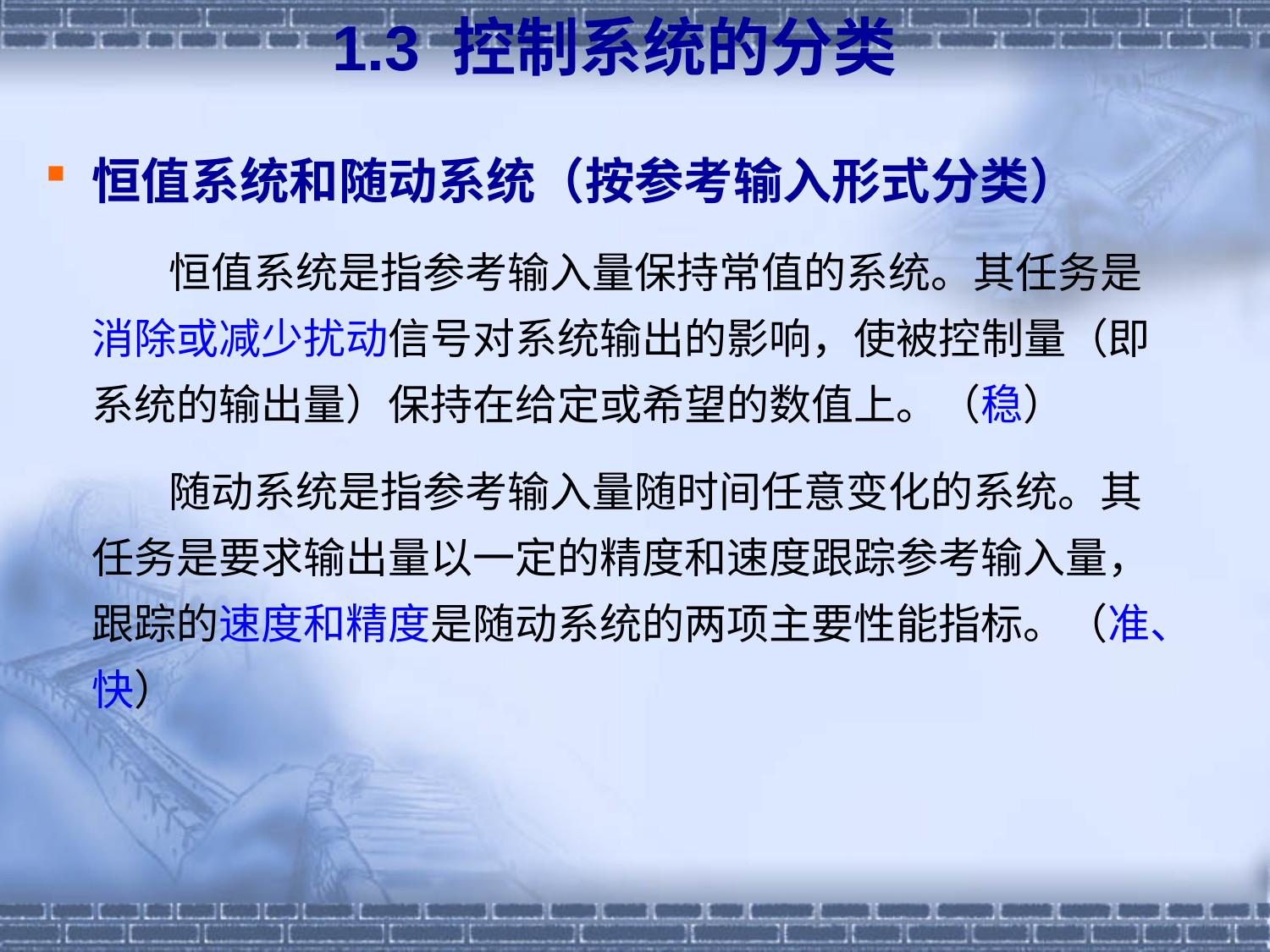

1.3 控制系统的分类
恒值系统和随动系统（按参考输入形式分类）
            恒值系统是指参考输入量保持常值的系统。其任务是消除或减少扰动信号对系统输出的影响，使被控制量（即系统的输出量）保持在给定或希望的数值上。（稳）
            随动系统是指参考输入量随时间任意变化的系统。其任务是要求输出量以一定的精度和速度跟踪参考输入量，跟踪的速度和精度是随动系统的两项主要性能指标。（准、快）